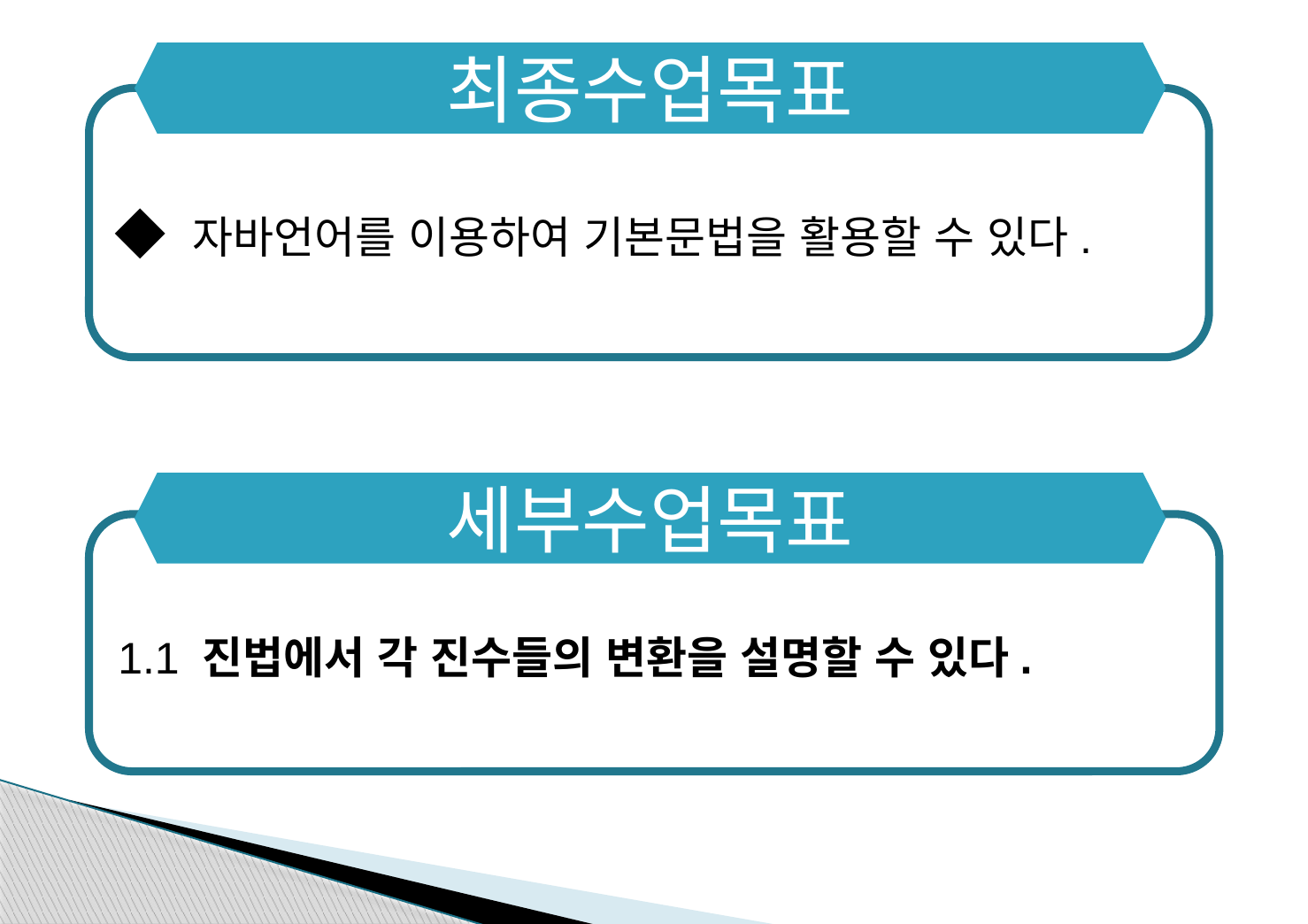

최종수업목표

◆ 자바언어를 이용하여 기본문법을 활용할 수 있다.
세부수업목표

1.1 진법에서 각 진수들의 변환을 설명할 수 있다.